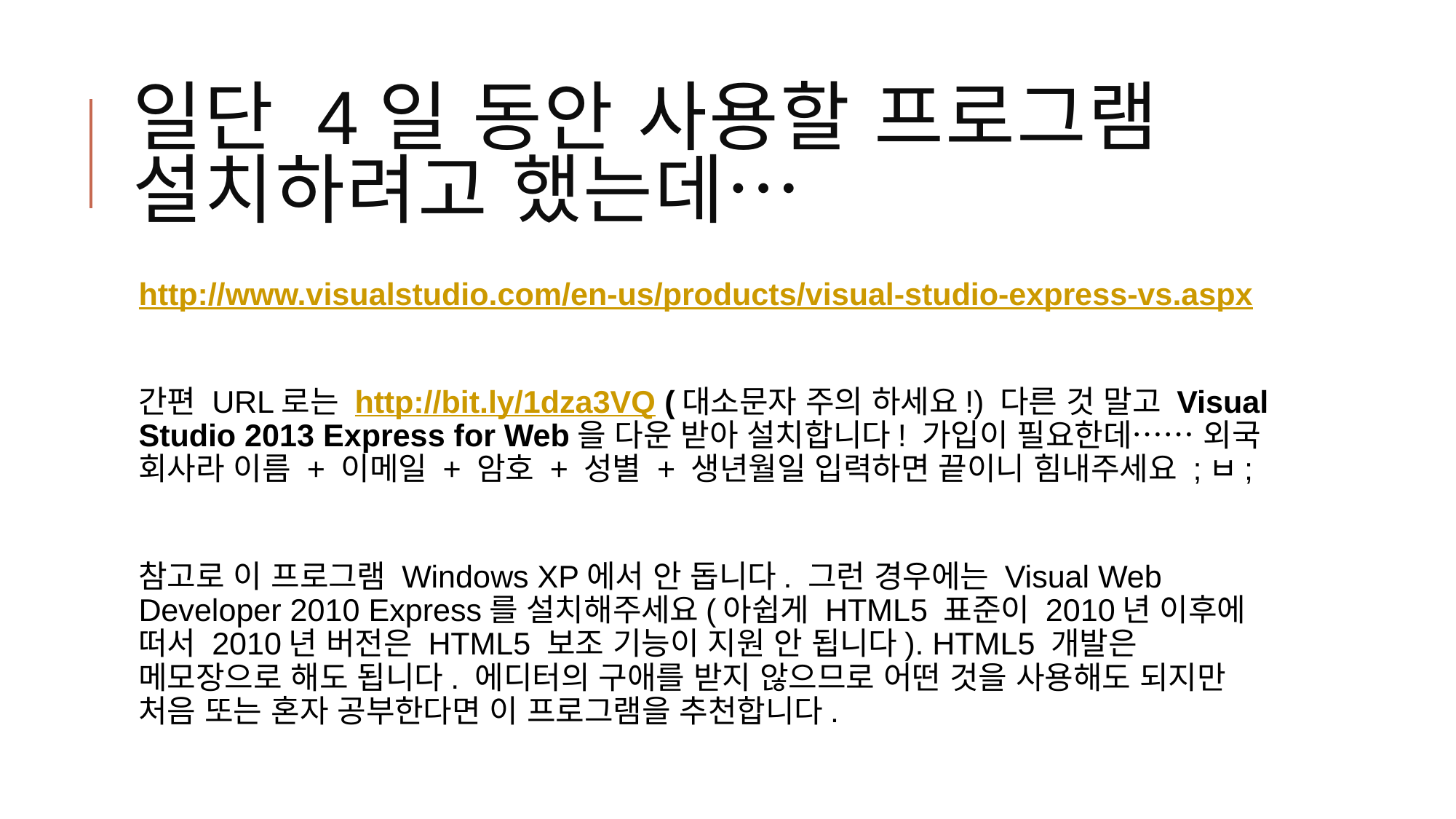

# 일단 4일 동안 사용할 프로그램 설치하려고 했는데…
http://www.visualstudio.com/en-us/products/visual-studio-express-vs.aspx

간편 URL로는 http://bit.ly/1dza3VQ (대소문자 주의 하세요!) 다른 것 말고 Visual Studio 2013 Express for Web을 다운 받아 설치합니다! 가입이 필요한데…… 외국 회사라 이름 + 이메일 + 암호 + 성별 + 생년월일 입력하면 끝이니 힘내주세요 ;ㅂ;

참고로 이 프로그램 Windows XP에서 안 돕니다. 그런 경우에는 Visual Web Developer 2010 Express를 설치해주세요(아쉽게 HTML5 표준이 2010년 이후에 떠서 2010년 버전은 HTML5 보조 기능이 지원 안 됩니다). HTML5 개발은 메모장으로 해도 됩니다. 에디터의 구애를 받지 않으므로 어떤 것을 사용해도 되지만 처음 또는 혼자 공부한다면 이 프로그램을 추천합니다.